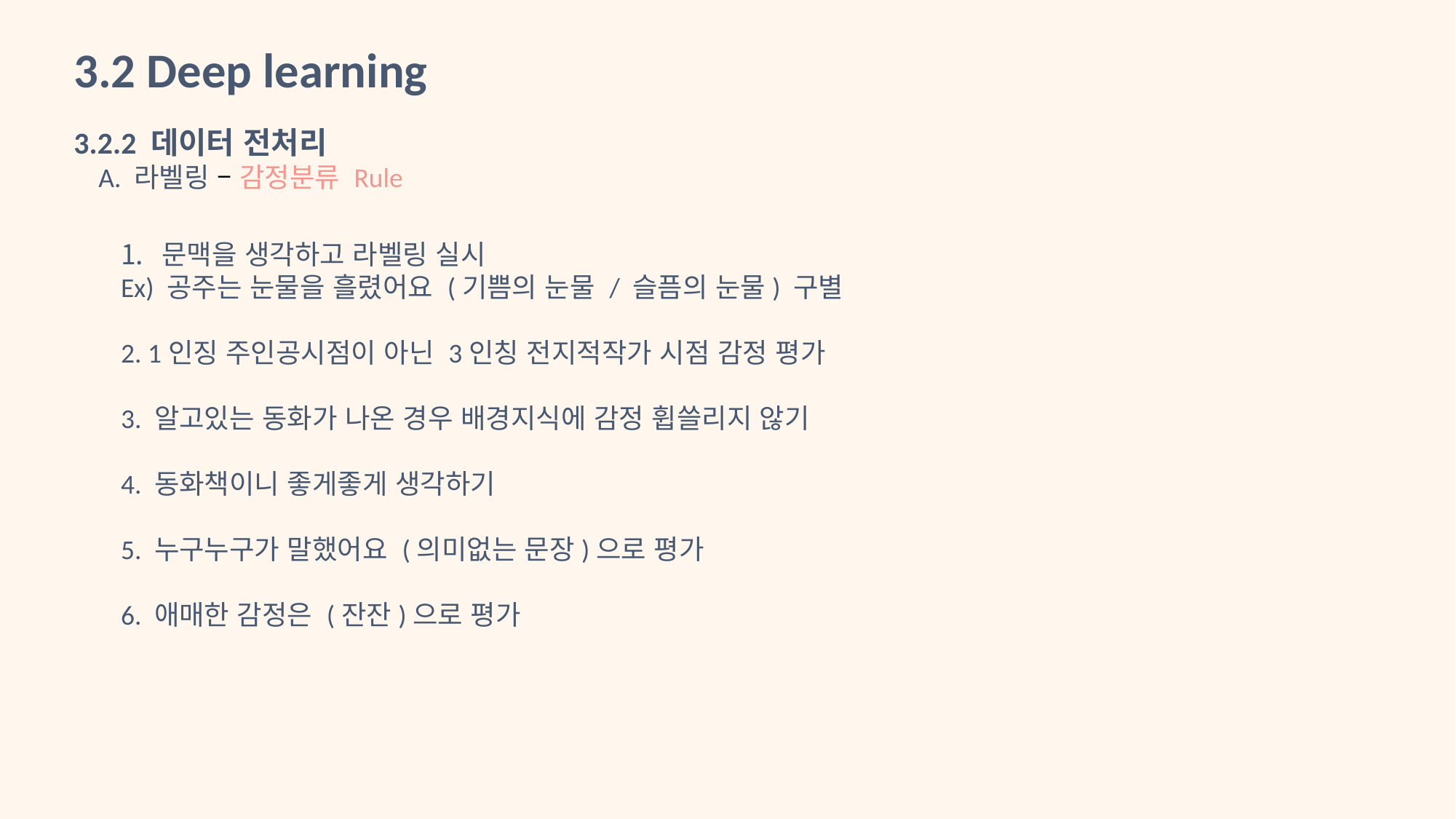

3.2 Deep learning
3.2.2 데이터 전처리
    A. 라벨링 – 감정분류 Rule

문맥을 생각하고 라벨링 실시
Ex) 공주는 눈물을 흘렸어요 (기쁨의 눈물 / 슬픔의 눈물) 구별

2. 1인징 주인공시점이 아닌 3인칭 전지적작가 시점 감정 평가

3. 알고있는 동화가 나온 경우 배경지식에 감정 휩쓸리지 않기

4. 동화책이니 좋게좋게 생각하기

5. 누구누구가 말했어요 (의미없는 문장)으로 평가

6. 애매한 감정은 (잔잔)으로 평가